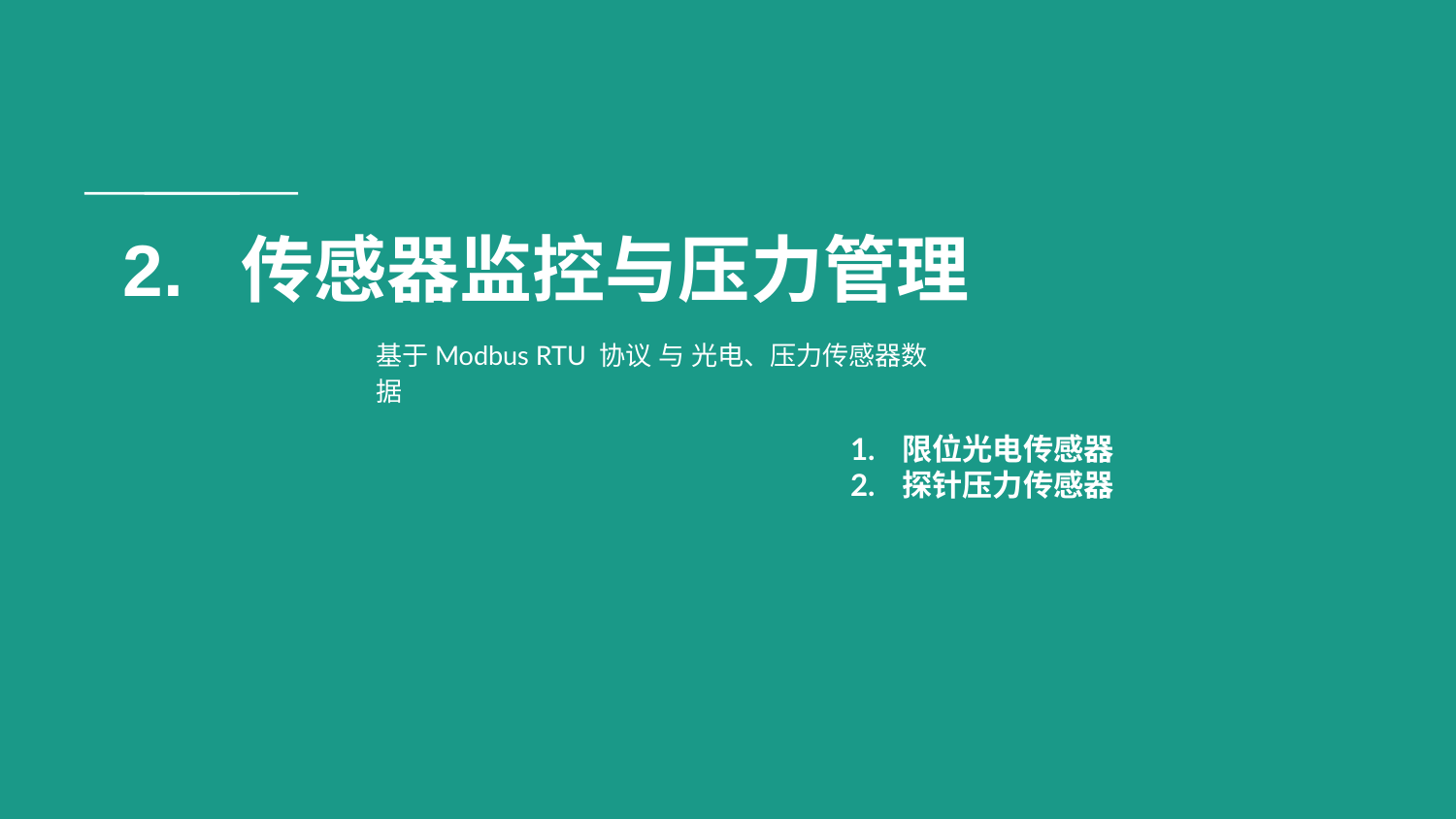

# 2.  传感器监控与压力管理
基于Modbus RTU 协议 与 光电、压力传感器数据
限位光电传感器
探针压力传感器